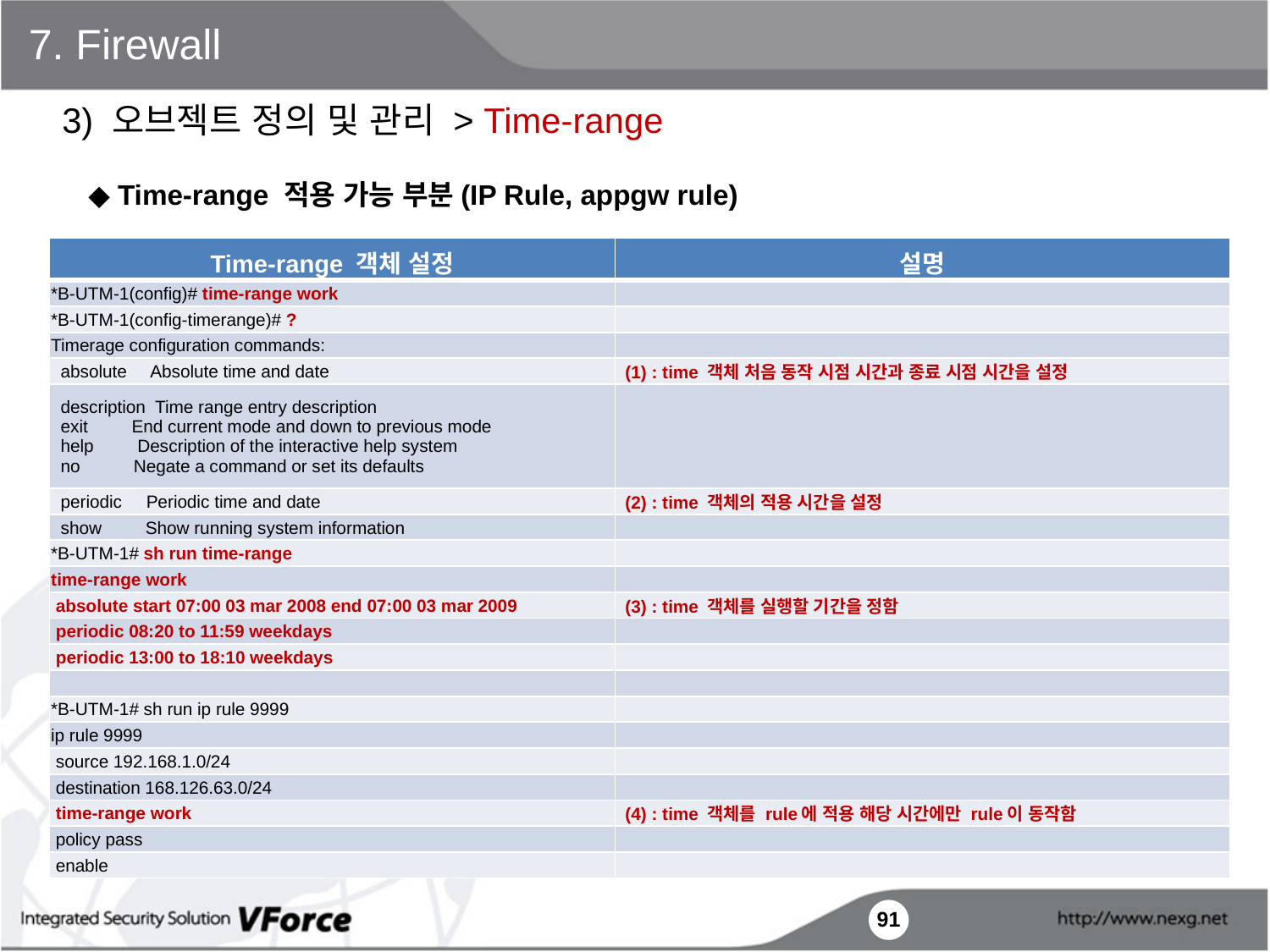

7. Firewall
3) 오브젝트 정의 및 관리 > Time-range
◆ Time-range 적용 가능 부분(IP Rule, appgw rule)
| Time-range 객체 설정 | 설명 |
| --- | --- |
| \*B-UTM-1(config)# time-range work |  |
| \*B-UTM-1(config-timerange)# ? |  |
| Timerage configuration commands: |  |
| absolute Absolute time and date | (1) : time 객체 처음 동작 시점 시간과 종료 시점 시간을 설정 |
| description Time range entry description exit End current mode and down to previous mode help Description of the interactive help system no Negate a command or set its defaults |  |
| periodic Periodic time and date | (2) : time 객체의 적용 시간을 설정 |
| show Show running system information |  |
| \*B-UTM-1# sh run time-range |  |
| time-range work |  |
| absolute start 07:00 03 mar 2008 end 07:00 03 mar 2009 | (3) : time 객체를 실행할 기간을 정함 |
| periodic 08:20 to 11:59 weekdays |  |
| periodic 13:00 to 18:10 weekdays |  |
|  |  |
| \*B-UTM-1# sh run ip rule 9999 |  |
| ip rule 9999 |  |
| source 192.168.1.0/24 |  |
| destination 168.126.63.0/24 |  |
| time-range work | (4) : time 객체를 rule에 적용 해당 시간에만 rule이 동작함 |
| policy pass |  |
| enable |  |